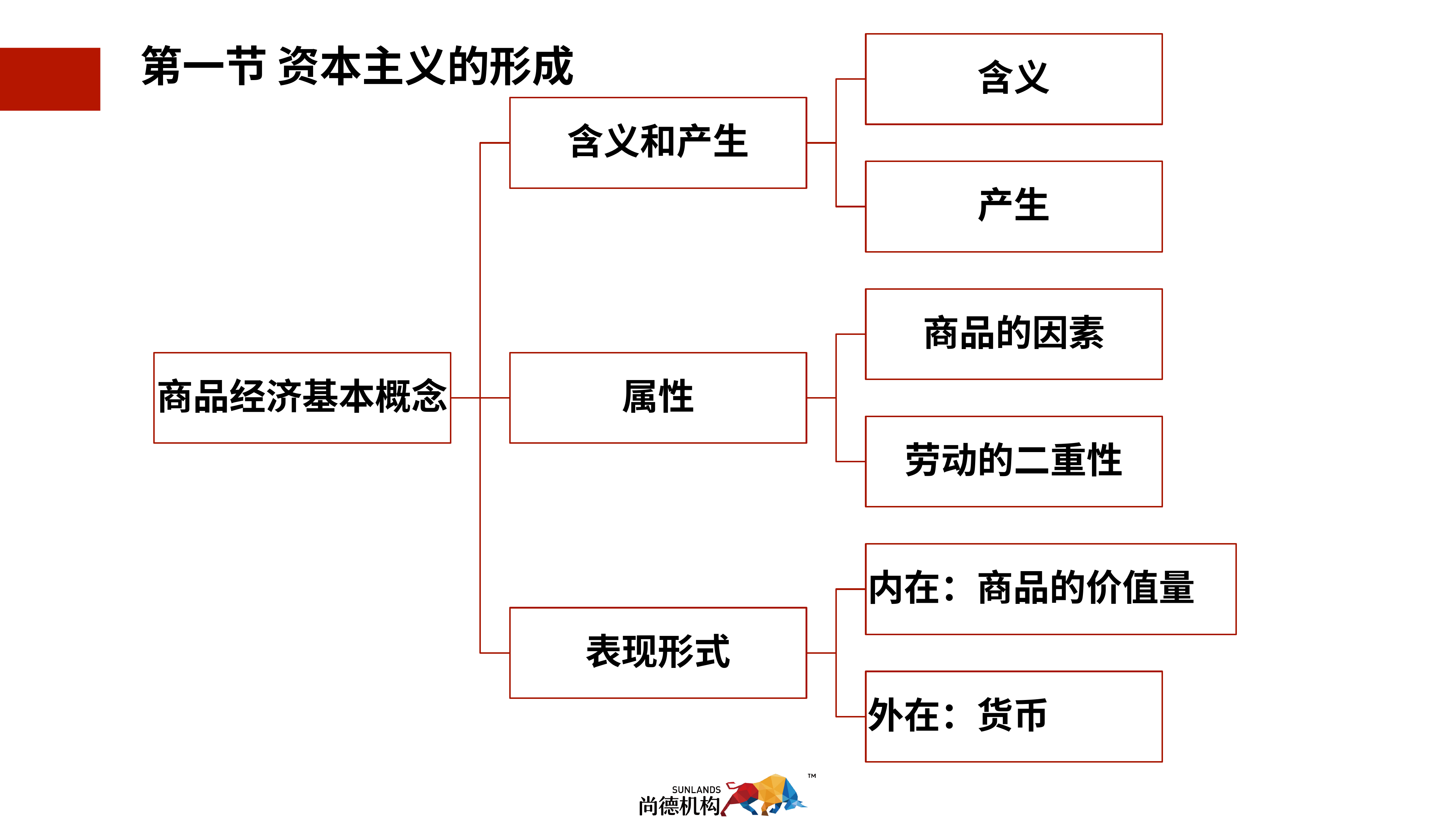

商品经济基本概念
含义和产生
含义
产生
属性
商品的因素
劳动的二重性
表现形式
内在：商品的价值量
外在：货币
第一节 资本主义的形成